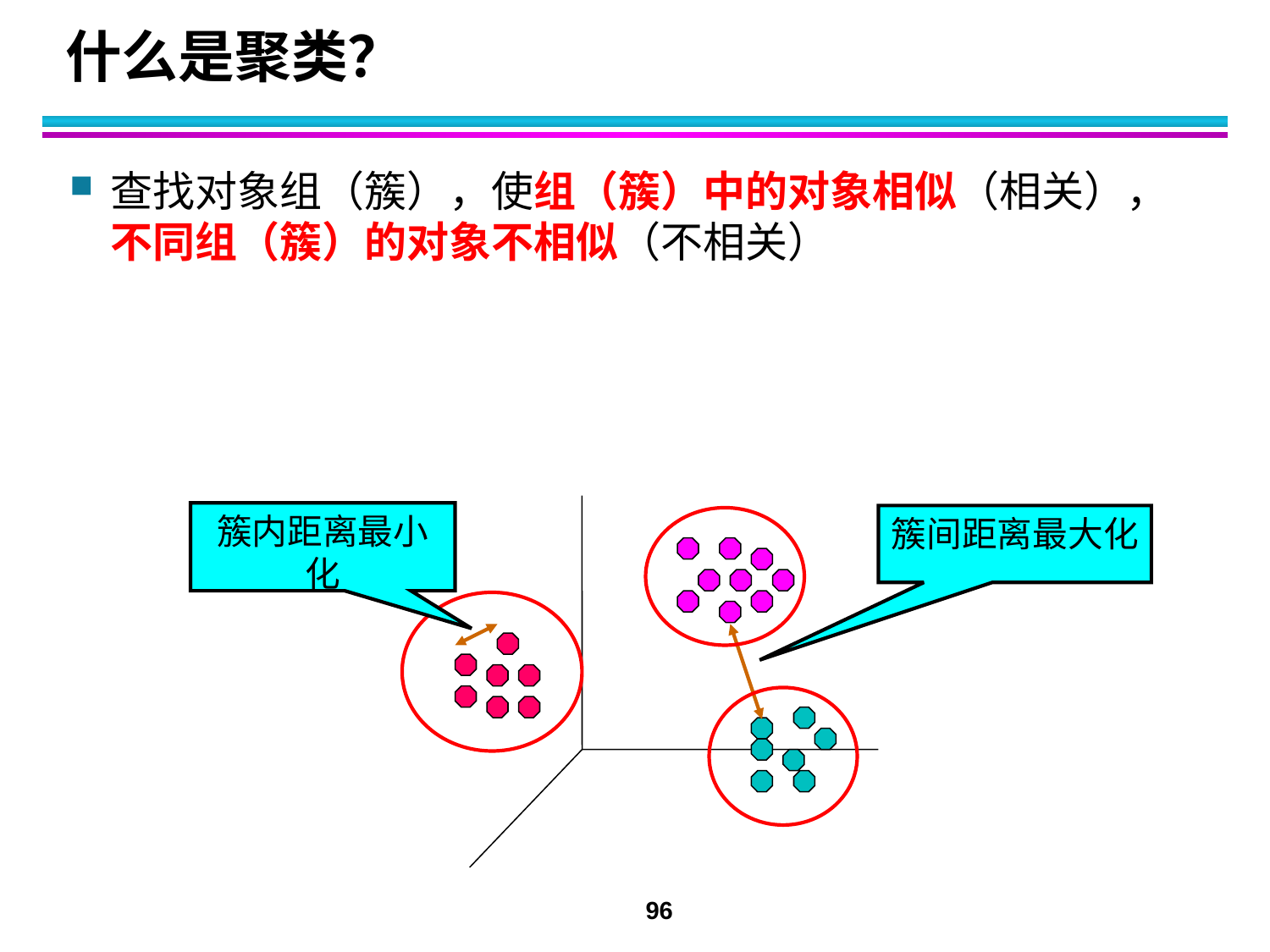

# 什么是聚类？
查找对象组（簇），使组（簇）中的对象相似（相关），不同组（簇）的对象不相似（不相关）

簇内距离最小化

簇间距离最大化